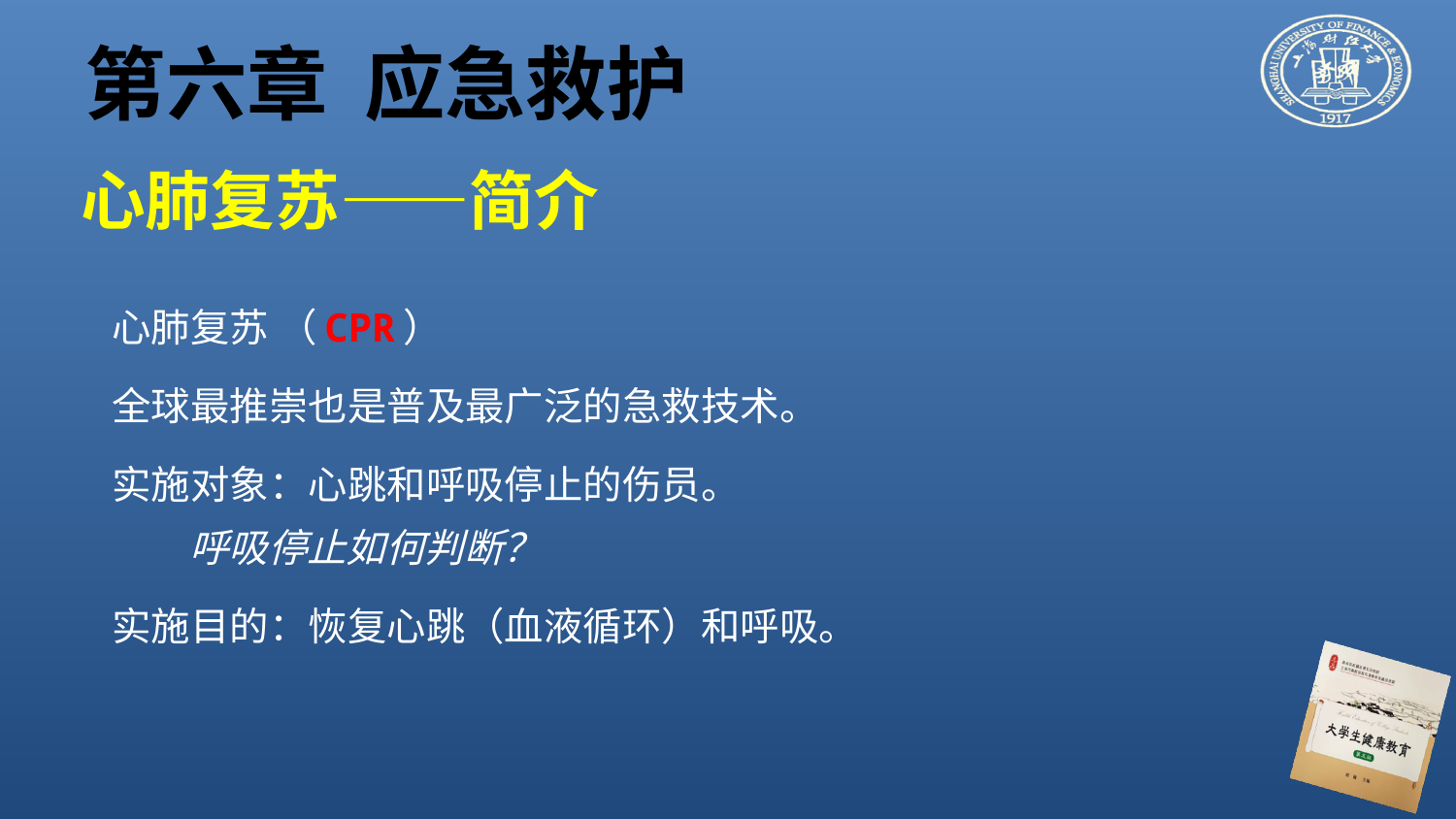

第六章  应急救护
# 心肺复苏——简介
心肺复苏 （CPR）
全球最推崇也是普及最广泛的急救技术。
实施对象：心跳和呼吸停止的伤员。
        呼吸停止如何判断？
实施目的：恢复心跳（血液循环）和呼吸。